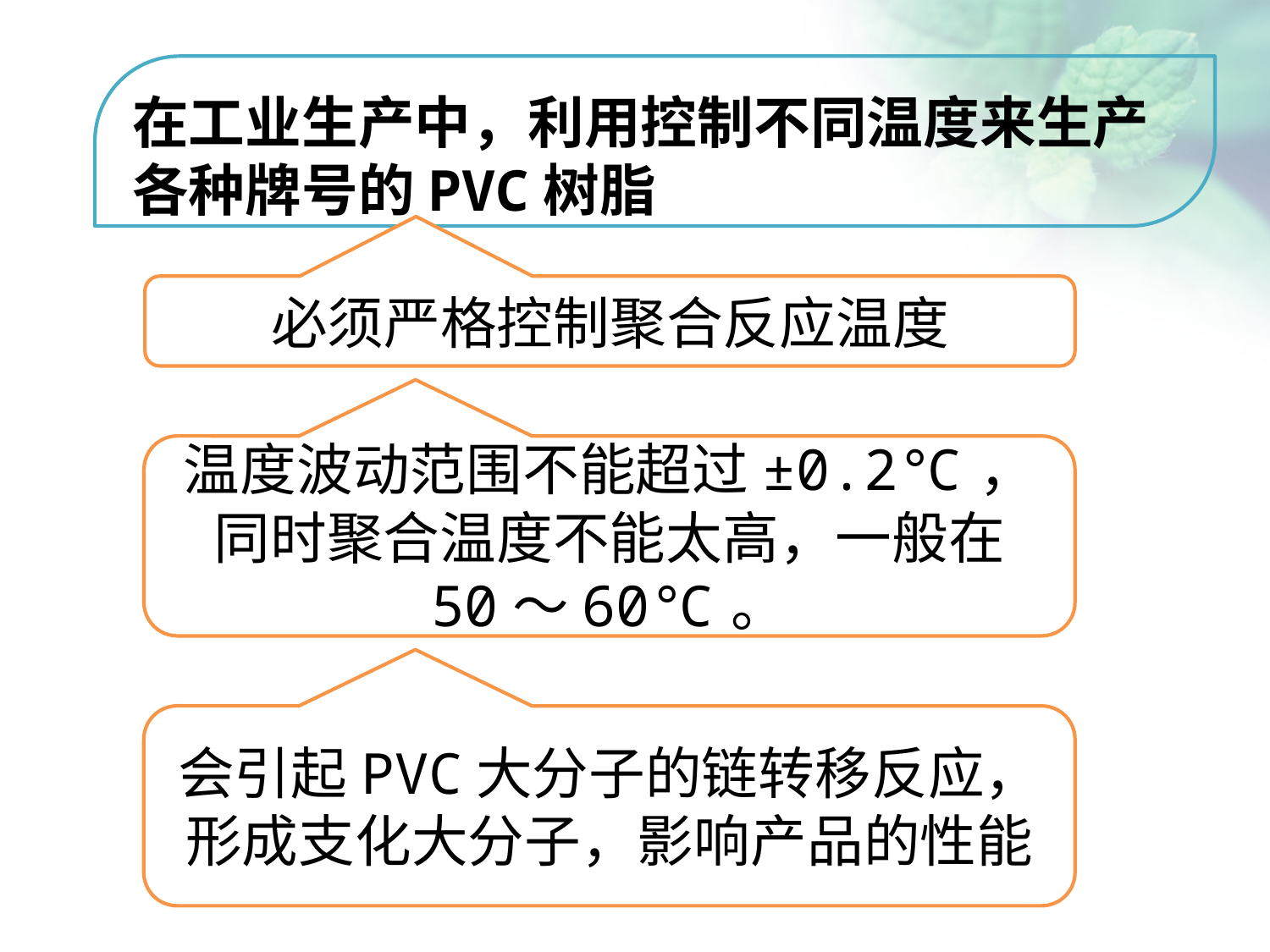

在工业生产中，利用控制不同温度来生产各种牌号的PVC树脂
点击添加文本
必须严格控制聚合反应温度
点击添加文本
温度波动范围不能超过±0.2℃，
同时聚合温度不能太高，一般在
50～60℃。
点击添加文本
会引起PVC大分子的链转移反应，形成支化大分子，影响产品的性能
点击添加文本